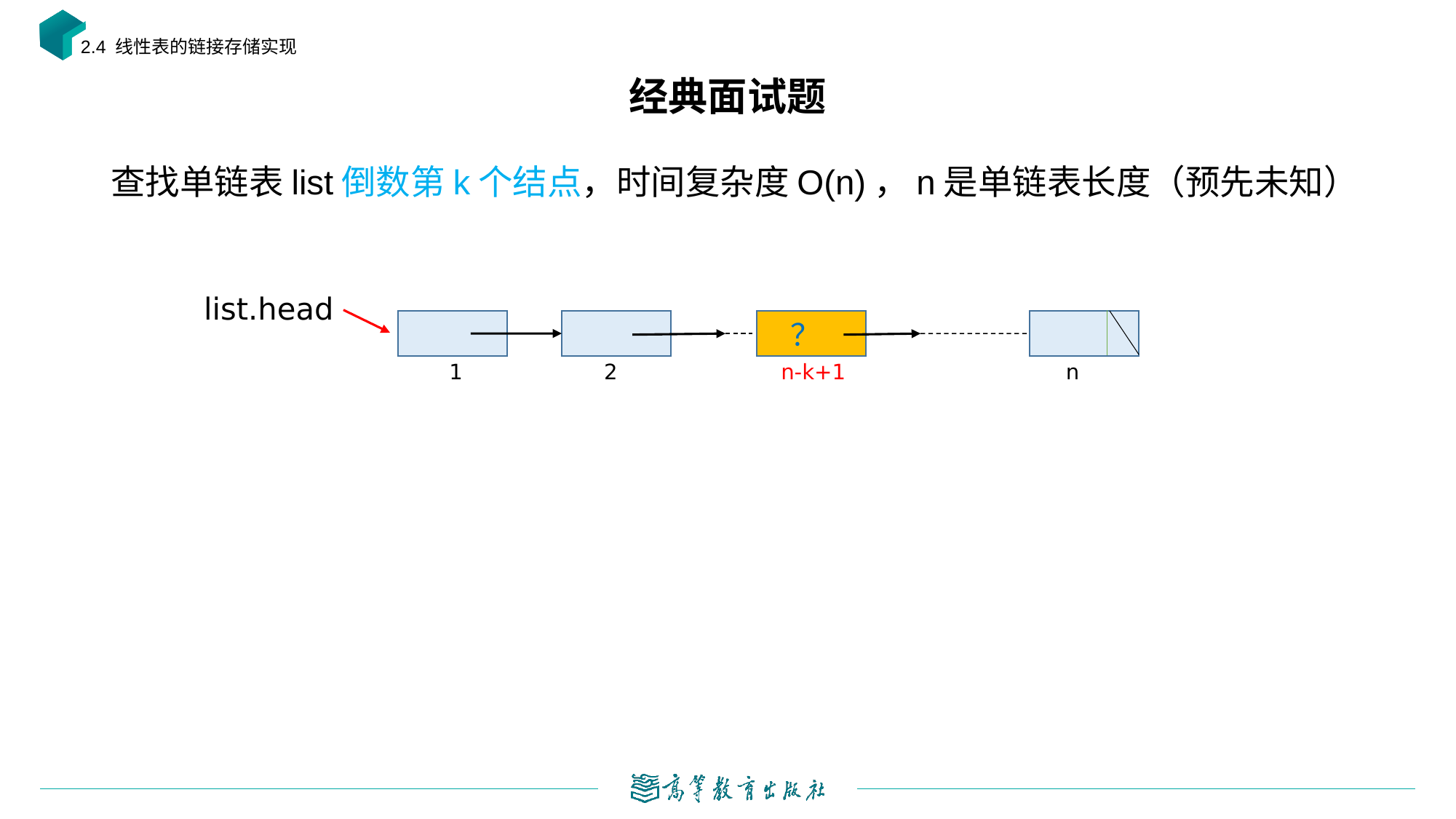

2.4 线性表的链接存储实现

# 经典面试题
查找单链表list倒数第k个结点，时间复杂度O(n)，n是单链表长度（预先未知）

list.head
？

1
2
n-k+1
n